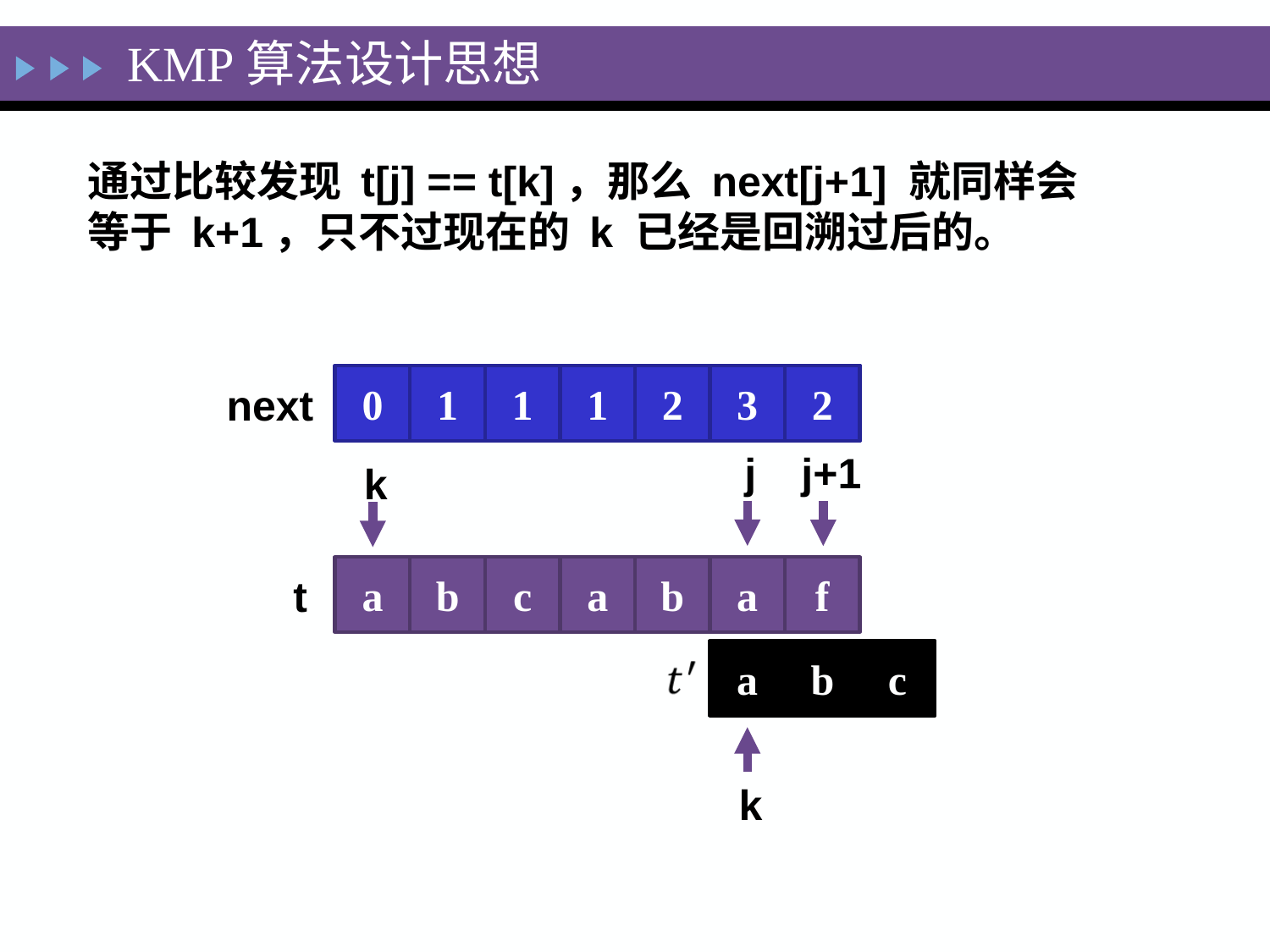

KMP算法设计思想
通过比较发现 t[j] == t[k]，那么 next[j+1] 就同样会等于 k+1，只不过现在的 k 已经是回溯过后的。
0
1
1
1
2
3
?
2
next
j
j+1
k
a
b
c
a
b
a
f
t
a
b
c

k